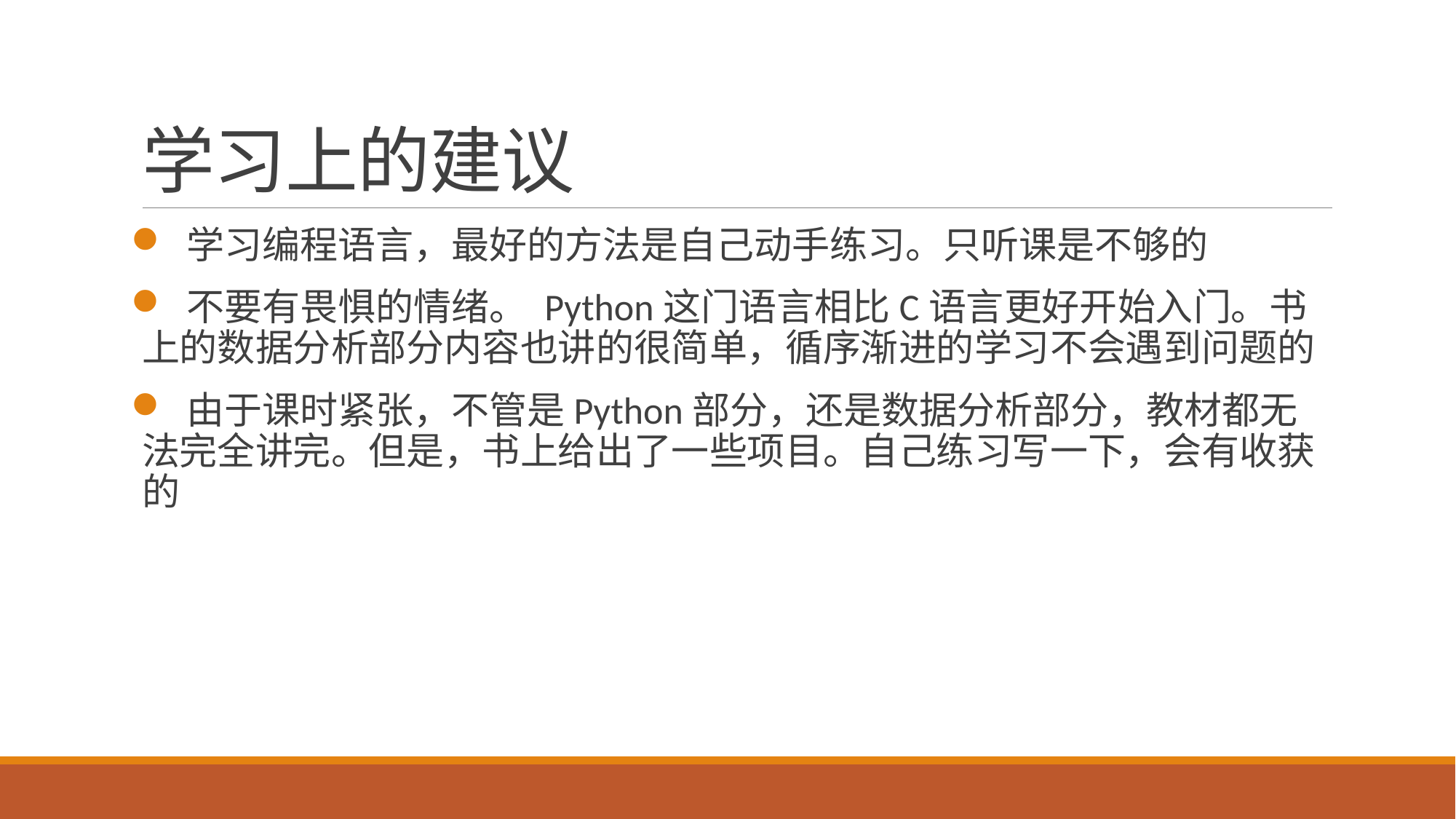

# 学习上的建议
 学习编程语言，最好的方法是自己动手练习。只听课是不够的
 不要有畏惧的情绪。 Python这门语言相比C语言更好开始入门。书上的数据分析部分内容也讲的很简单，循序渐进的学习不会遇到问题的
 由于课时紧张，不管是Python部分，还是数据分析部分，教材都无法完全讲完。但是，书上给出了一些项目。自己练习写一下，会有收获的